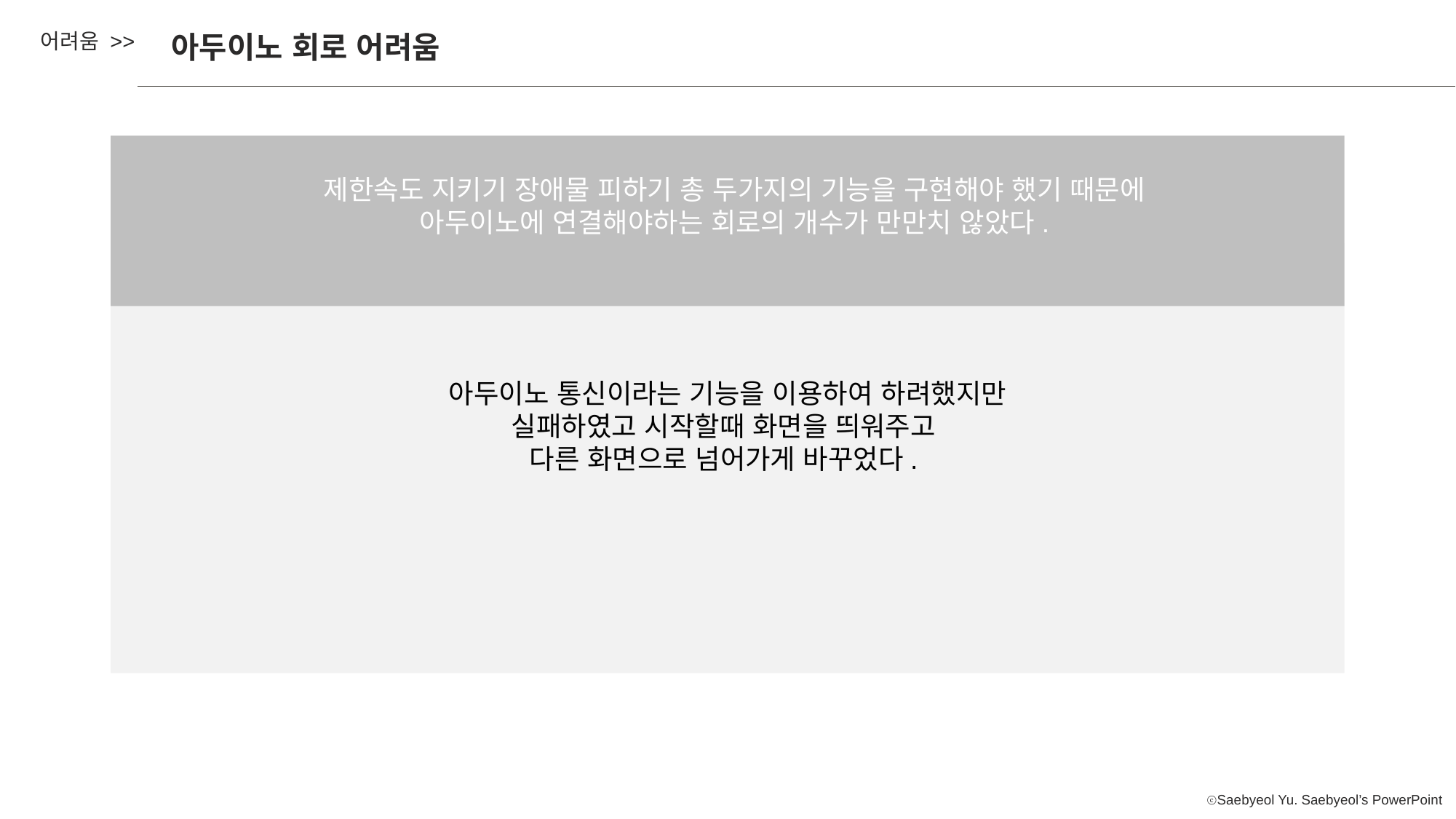

어려움 >>
아두이노 회로 어려움

제한속도 지키기 장애물 피하기 총 두가지의 기능을 구현해야 했기 때문에
아두이노에 연결해야하는 회로의 개수가 만만치 않았다.
아두이노 통신이라는 기능을 이용하여 하려했지만
실패하였고 시작할때 화면을 띄워주고
다른 화면으로 넘어가게 바꾸었다.